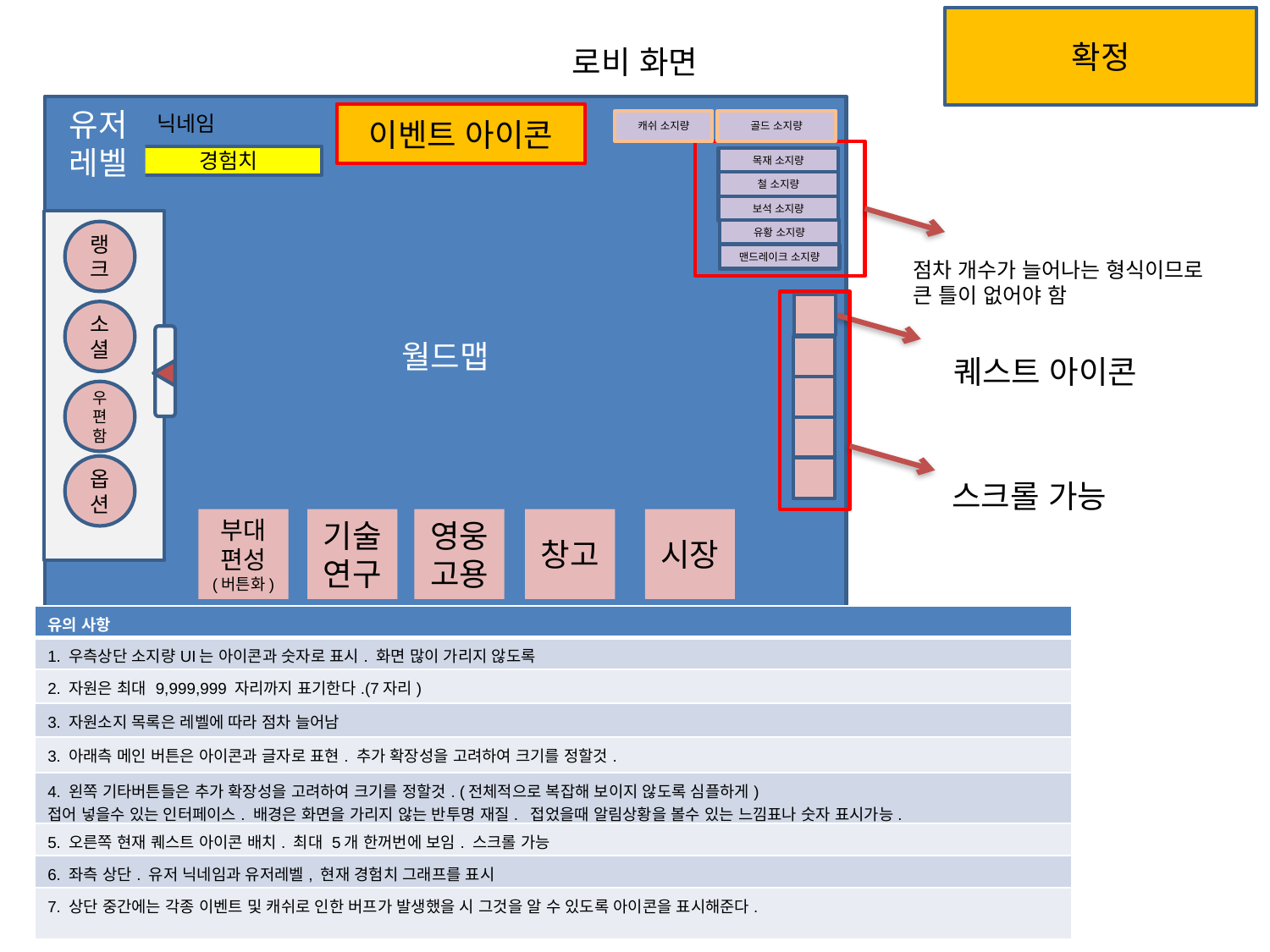

확정
로비 화면
월드맵
유저레벨
닉네임
이벤트 아이콘
캐쉬 소지량
골드 소지량
경험치
목재 소지량
철 소지량
보석 소지량

유황 소지량
랭크
맨드레이크 소지량

소셜

우편함

옵션

부대편성
(버튼화)
기술 연구
영웅고용
창고
시장

점차 개수가 늘어나는 형식이므로
큰 틀이 없어야 함

퀘스트 아이콘
스크롤 가능
| 유의 사항 |
| --- |
| 1. 우측상단 소지량UI는 아이콘과 숫자로 표시. 화면 많이 가리지 않도록 |
| 2. 자원은 최대 9,999,999 자리까지 표기한다.(7자리) |
| 3. 자원소지 목록은 레벨에 따라 점차 늘어남 |
| 3. 아래측 메인 버튼은 아이콘과 글자로 표현. 추가 확장성을 고려하여 크기를 정할것. |
| 4. 왼쪽 기타버튼들은 추가 확장성을 고려하여 크기를 정할것. (전체적으로 복잡해 보이지 않도록 심플하게) 접어 넣을수 있는 인터페이스. 배경은 화면을 가리지 않는 반투명 재질. 접었을때 알림상황을 볼수 있는 느낌표나 숫자 표시가능. |
| 5. 오른쪽 현재 퀘스트 아이콘 배치. 최대 5개 한꺼번에 보임. 스크롤 가능 |
| 6. 좌측 상단. 유저 닉네임과 유저레벨, 현재 경험치 그래프를 표시 |
| 7. 상단 중간에는 각종 이벤트 및 캐쉬로 인한 버프가 발생했을 시 그것을 알 수 있도록 아이콘을 표시해준다. |